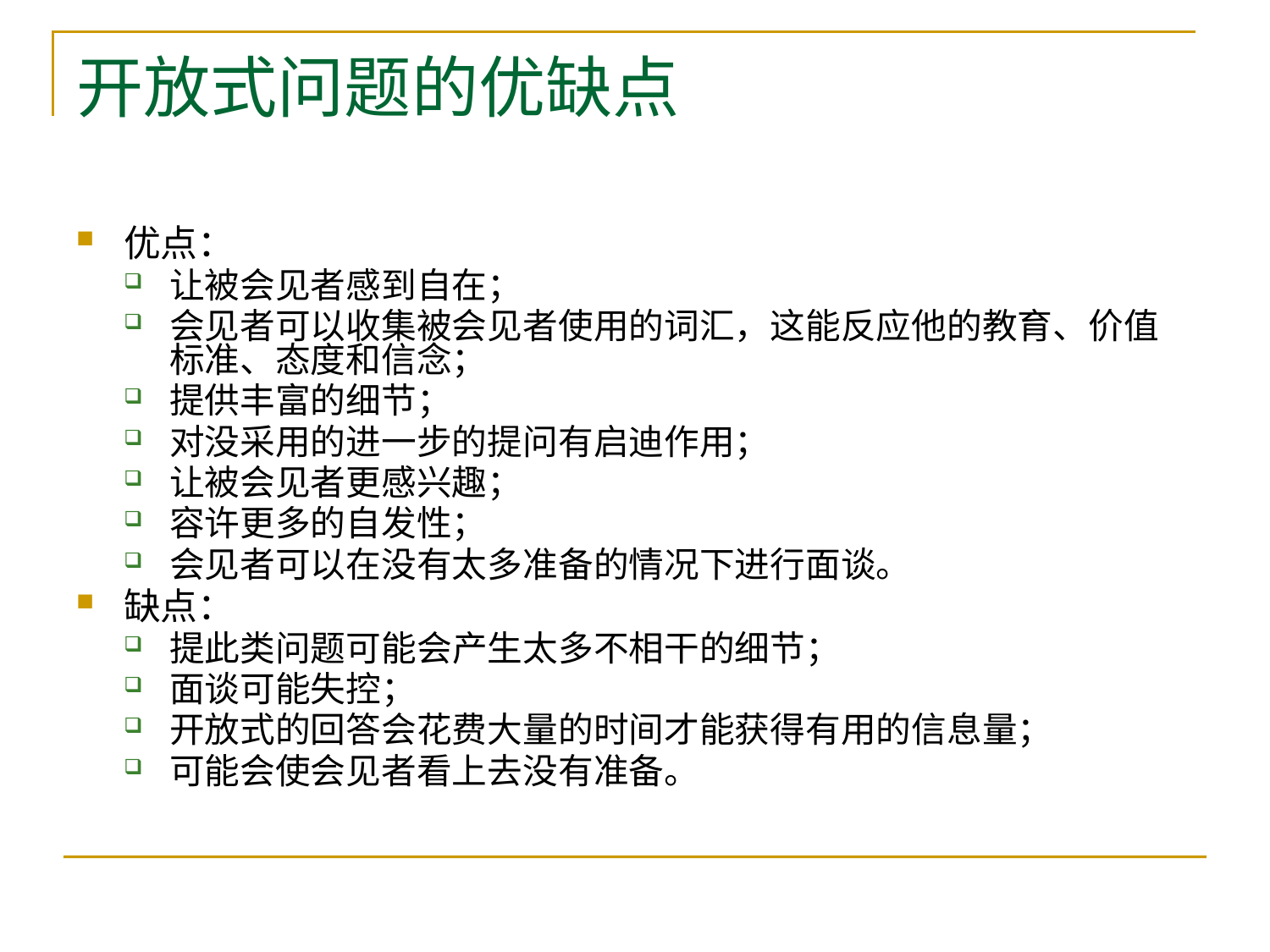

# 开放式问题的优缺点
优点：
让被会见者感到自在；
会见者可以收集被会见者使用的词汇，这能反应他的教育、价值标准、态度和信念；
提供丰富的细节；
对没采用的进一步的提问有启迪作用；
让被会见者更感兴趣；
容许更多的自发性；
会见者可以在没有太多准备的情况下进行面谈。
缺点：
提此类问题可能会产生太多不相干的细节；
面谈可能失控；
开放式的回答会花费大量的时间才能获得有用的信息量；
可能会使会见者看上去没有准备。